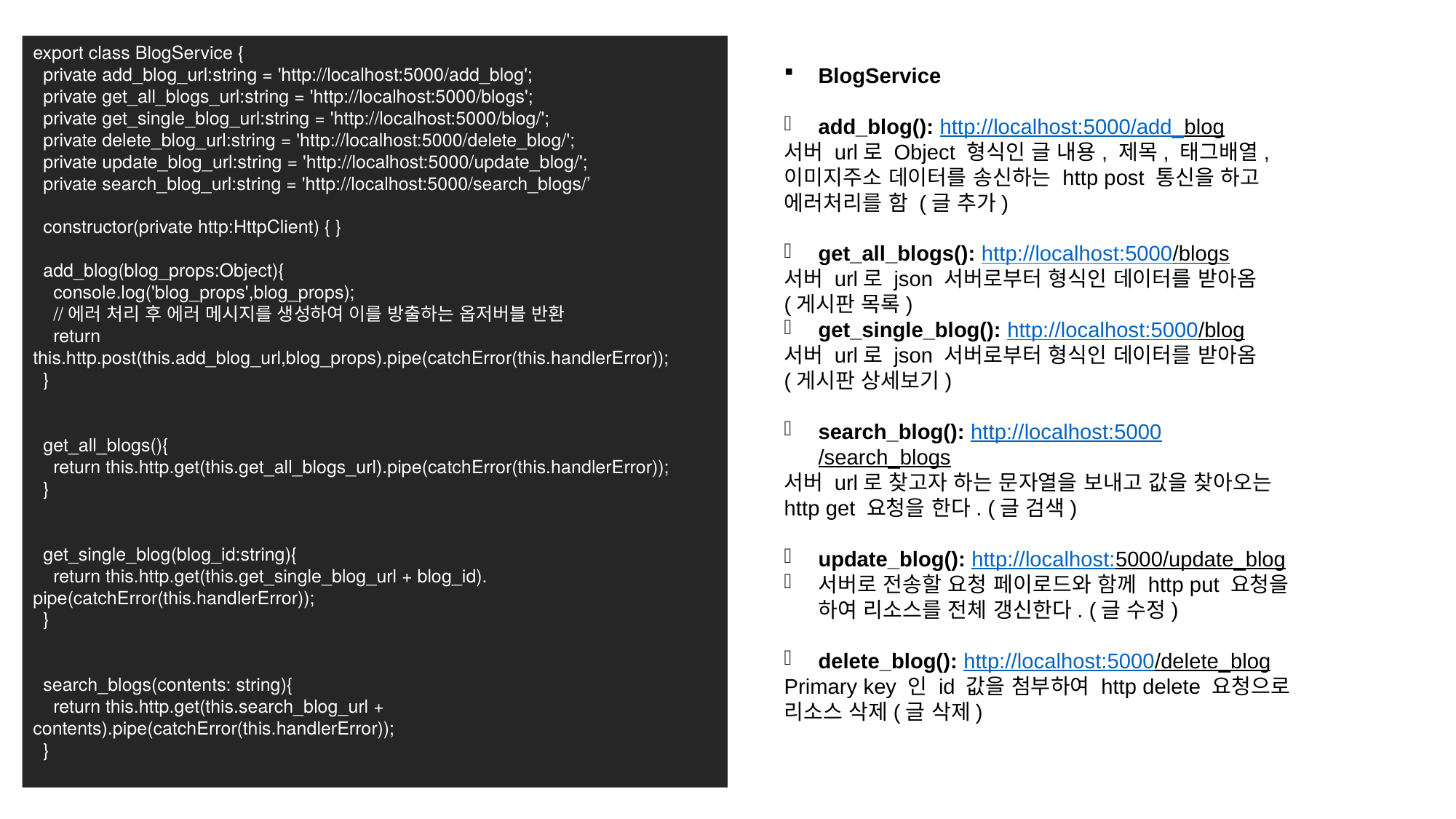

export class BlogService {
  private add_blog_url:string = 'http://localhost:5000/add_blog';
  private get_all_blogs_url:string = 'http://localhost:5000/blogs';
  private get_single_blog_url:string = 'http://localhost:5000/blog/';
  private delete_blog_url:string = 'http://localhost:5000/delete_blog/';
  private update_blog_url:string = 'http://localhost:5000/update_blog/';
  private search_blog_url:string = 'http://localhost:5000/search_blogs/’

  constructor(private http:HttpClient) { }
  add_blog(blog_props:Object){
    console.log('blog_props',blog_props);
    //에러 처리 후 에러 메시지를 생성하여 이를 방출하는 옵저버블 반환
    return this.http.post(this.add_blog_url,blog_props).pipe(catchError(this.handlerError));
  }

  get_all_blogs(){
    return this.http.get(this.get_all_blogs_url).pipe(catchError(this.handlerError));
  }

  get_single_blog(blog_id:string){
    return this.http.get(this.get_single_blog_url + blog_id). pipe(catchError(this.handlerError));
  }

  search_blogs(contents: string){
    return this.http.get(this.search_blog_url + contents).pipe(catchError(this.handlerError));
  }

BlogService

add_blog(): http://localhost:5000/add_blog
서버 url로 Object 형식인 글 내용, 제목, 태그배열, 이미지주소 데이터를 송신하는 http post 통신을 하고 에러처리를 함 (글 추가)

get_all_blogs(): http://localhost:5000/blogs
서버 url로 json 서버로부터 형식인 데이터를 받아옴 (게시판 목록)
get_single_blog(): http://localhost:5000/blog
서버 url로 json 서버로부터 형식인 데이터를 받아옴(게시판 상세보기)

search_blog(): http://localhost:5000/search_blogs
서버 url로 찾고자 하는 문자열을 보내고 값을 찾아오는 http get 요청을 한다. (글 검색)

update_blog(): http://localhost:5000/update_blog
서버로 전송할 요청 페이로드와 함께 http put 요청을 하여 리소스를 전체 갱신한다. (글 수정)

delete_blog(): http://localhost:5000/delete_blog
Primary key 인 id 값을 첨부하여 http delete 요청으로 리소스 삭제(글 삭제)